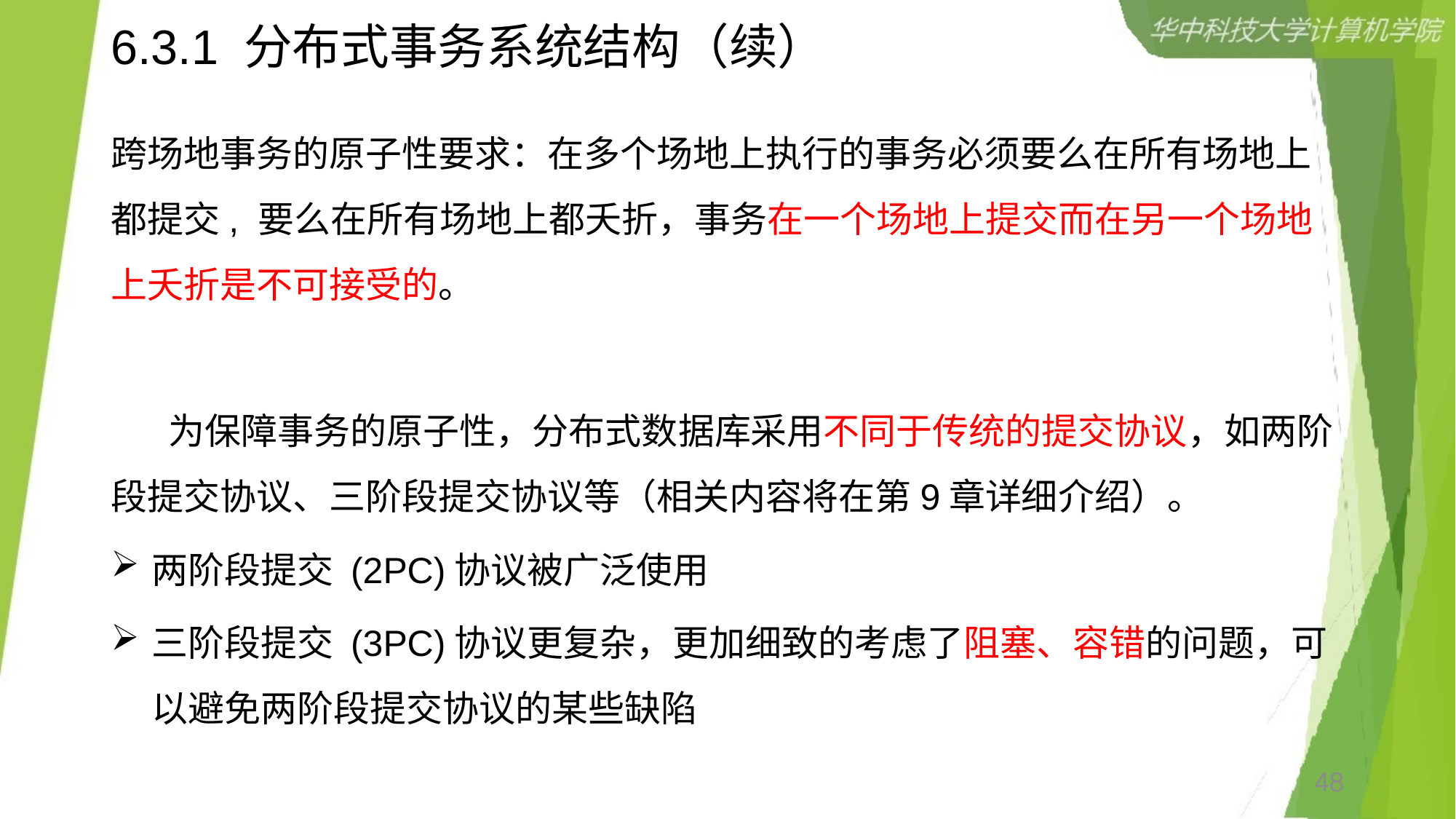

# 6.3.1 分布式事务系统结构（续）
跨场地事务的原子性要求：在多个场地上执行的事务必须要么在所有场地上都提交, 要么在所有场地上都夭折，事务在一个场地上提交而在另一个场地上夭折是不可接受的。

      为保障事务的原子性，分布式数据库采用不同于传统的提交协议，如两阶段提交协议、三阶段提交协议等（相关内容将在第9章详细介绍）。
两阶段提交 (2PC)协议被广泛使用
三阶段提交 (3PC)协议更复杂，更加细致的考虑了阻塞、容错的问题，可以避免两阶段提交协议的某些缺陷
48